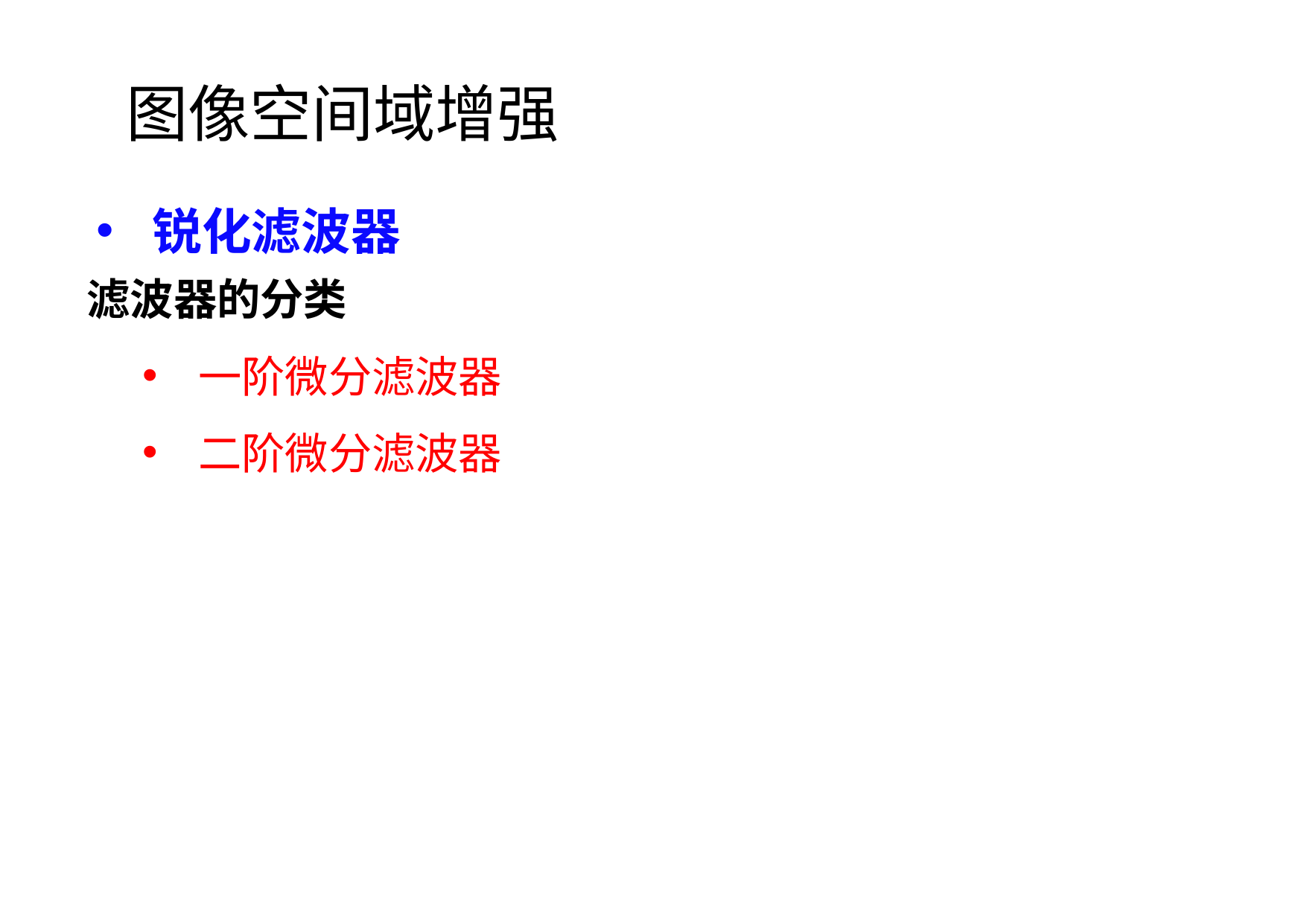

图像空间域增强
锐化滤波器
滤波器的分类
一阶微分滤波器
二阶微分滤波器